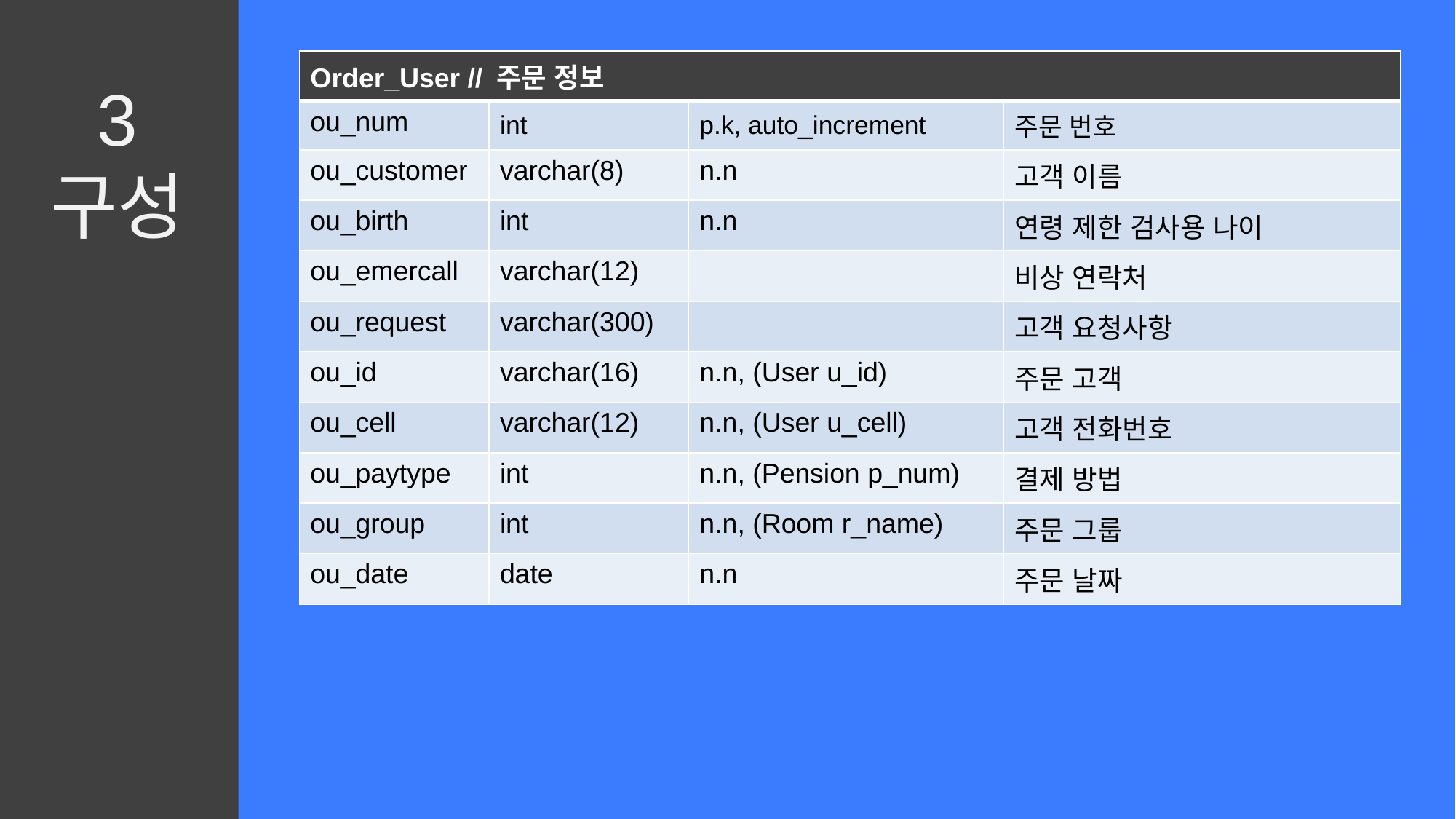

| Order\_User // 주문 정보 |  |  |  |
| --- | --- | --- | --- |
| ou\_num | int | p.k, auto\_increment | 주문 번호 |
| ou\_customer | varchar(8) | n.n | 고객 이름 |
| ou\_birth | int | n.n | 연령 제한 검사용 나이 |
| ou\_emercall | varchar(12) |  | 비상 연락처 |
| ou\_request | varchar(300) |  | 고객 요청사항 |
| ou\_id | varchar(16) | n.n, (User u\_id) | 주문 고객 |
| ou\_cell | varchar(12) | n.n, (User u\_cell) | 고객 전화번호 |
| ou\_paytype | int | n.n, (Pension p\_num) | 결제 방법 |
| ou\_group | int | n.n, (Room r\_name) | 주문 그룹 |
| ou\_date | date | n.n | 주문 날짜 |
3
구성